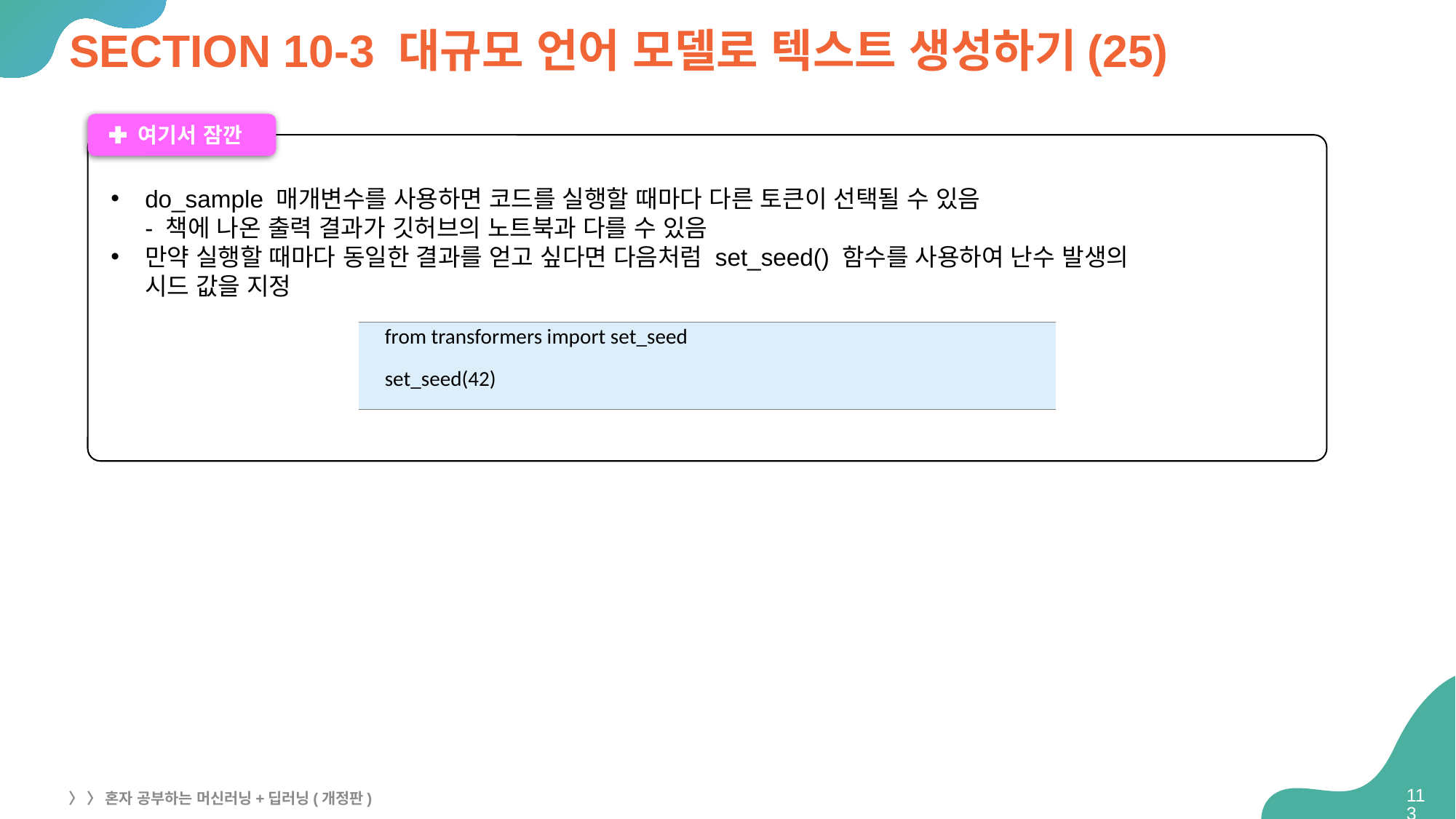

# SECTION 10-3 대규모 언어 모델로 텍스트 생성하기(25)
     여기서 잠깐

do_sample 매개변수를 사용하면 코드를 실행할 때마다 다른 토큰이 선택될 수 있음
- 책에 나온 출력 결과가 깃허브의 노트북과 다를 수 있음
만약 실행할 때마다 동일한 결과를 얻고 싶다면 다음처럼 set_seed() 함수를 사용하여 난수 발생의
시드 값을 지정
| from transformers import set\_seed set\_seed(42) |
| --- |
113
〉 〉 혼자 공부하는 머신러닝+딥러닝(개정판)